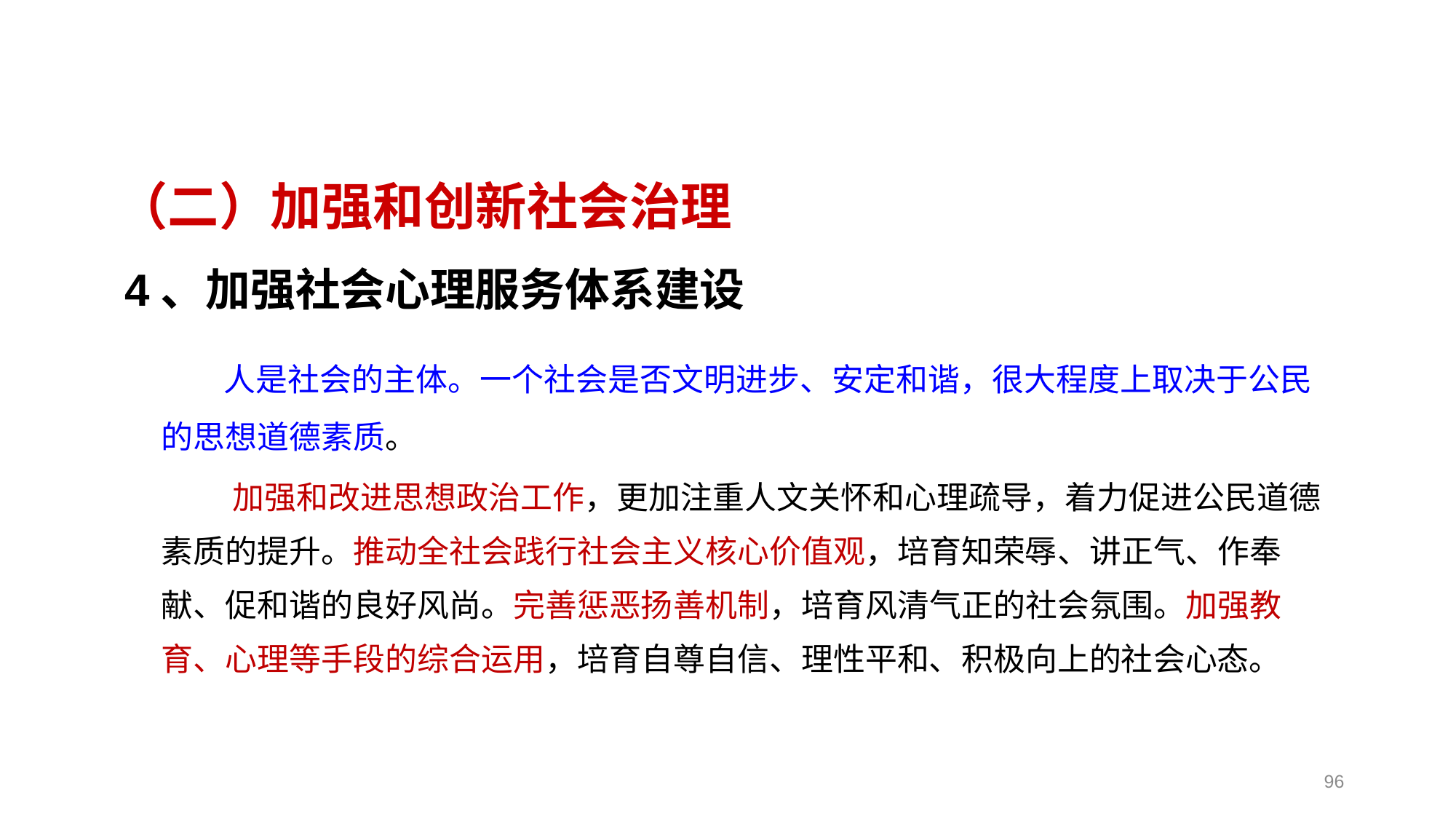

（二）加强和创新社会治理

4、加强社会心理服务体系建设
　 人是社会的主体。一个社会是否文明进步、安定和谐，很大程度上取决于公民的思想道德素质。
         加强和改进思想政治工作，更加注重人文关怀和心理疏导，着力促进公民道德素质的提升。推动全社会践行社会主义核心价值观，培育知荣辱、讲正气、作奉献、促和谐的良好风尚。完善惩恶扬善机制，培育风清气正的社会氛围。加强教育、心理等手段的综合运用，培育自尊自信、理性平和、积极向上的社会心态。

96